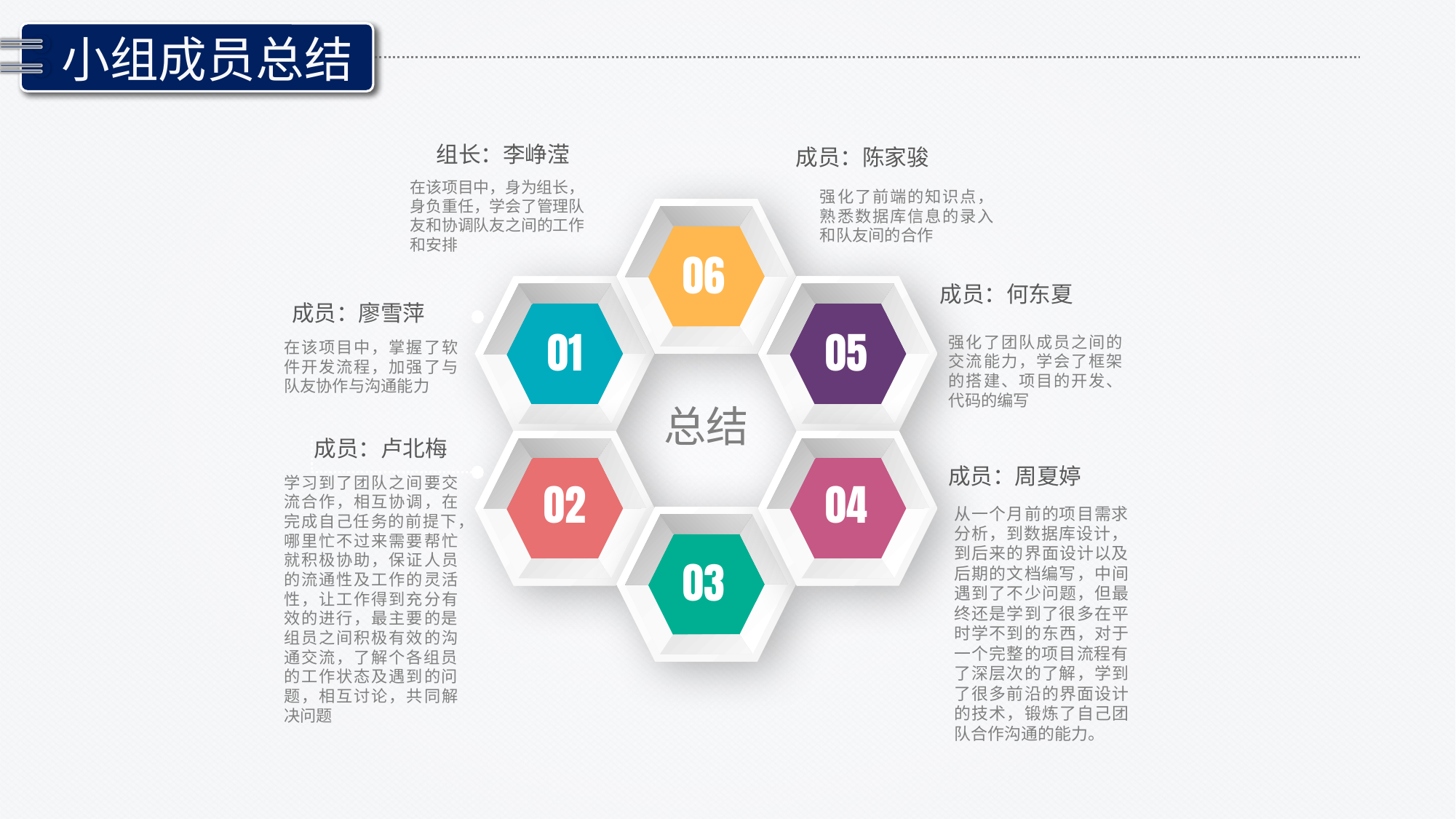

小组成员总结
组长：李峥滢
成员：陈家骏
在该项目中，身为组长，
身负重任，学会了管理队友和协调队友之间的工作和安排
强化了前端的知识点，熟悉数据库信息的录入和队友间的合作

06
成员：何东夏

成员：廖雪萍

01
05
强化了团队成员之间的交流能力，学会了框架的搭建、项目的开发、代码的编写
在该项目中，掌握了软件开发流程，加强了与队友协作与沟通能力
总结
成员：卢北梅

成员：周夏婷
学习到了团队之间要交流合作，相互协调，在完成自己任务的前提下，哪里忙不过来需要帮忙就积极协助，保证人员的流通性及工作的灵活性，让工作得到充分有效的进行，最主要的是组员之间积极有效的沟通交流，了解个各组员的工作状态及遇到的问题，相互讨论，共同解决问题
02
04
从一个月前的项目需求分析，到数据库设计，到后来的界面设计以及后期的文档编写，中间遇到了不少问题，但最终还是学到了很多在平时学不到的东西，对于一个完整的项目流程有了深层次的了解，学到了很多前沿的界面设计的技术，锻炼了自己团队合作沟通的能力。

03